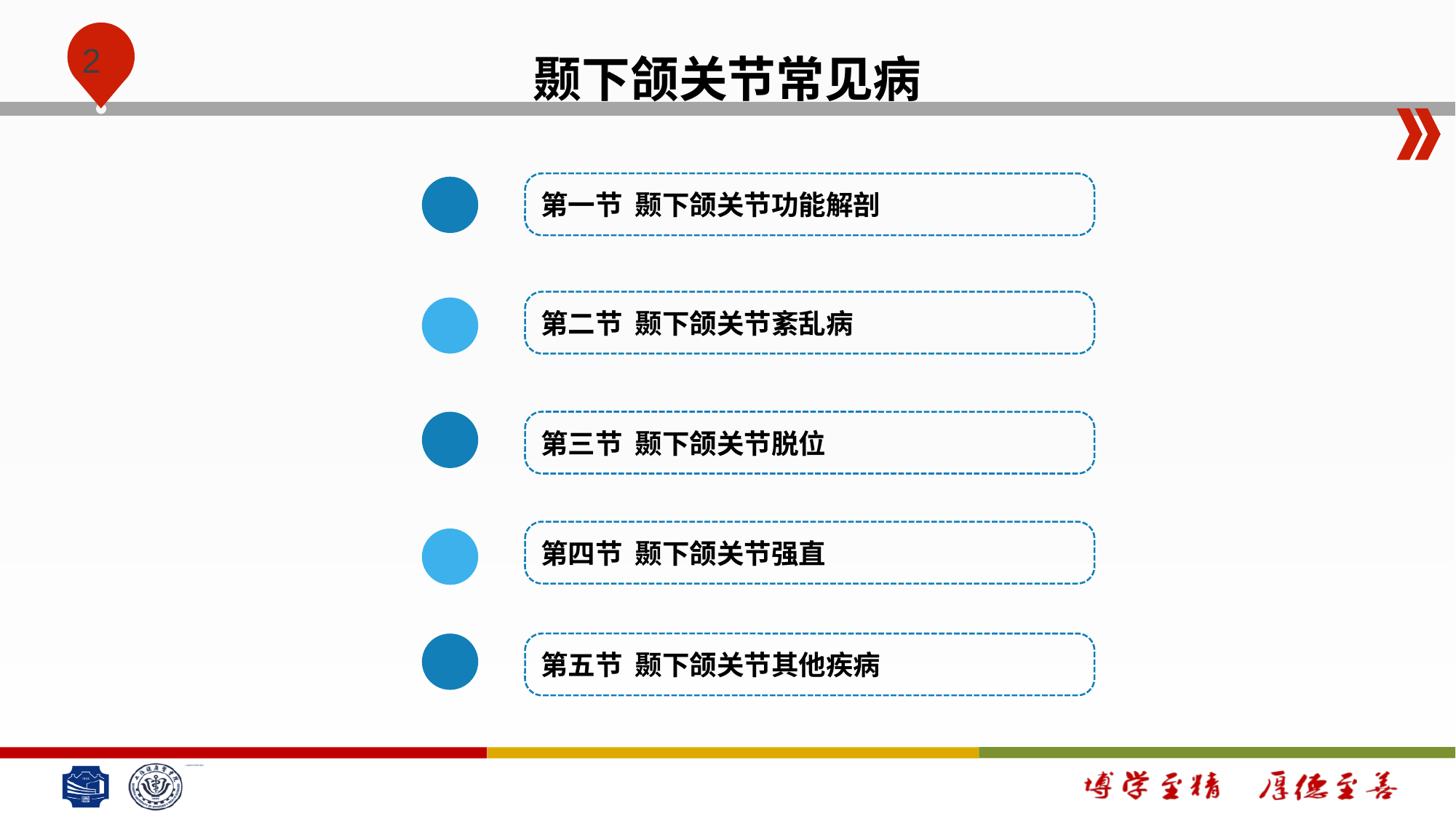

# 颞下颌关节常见病
第一节  颞下颌关节功能解剖

第二节  颞下颌关节紊乱病

第三节  颞下颌关节脱位
第四节  颞下颌关节强直

第五节  颞下颌关节其他疾病